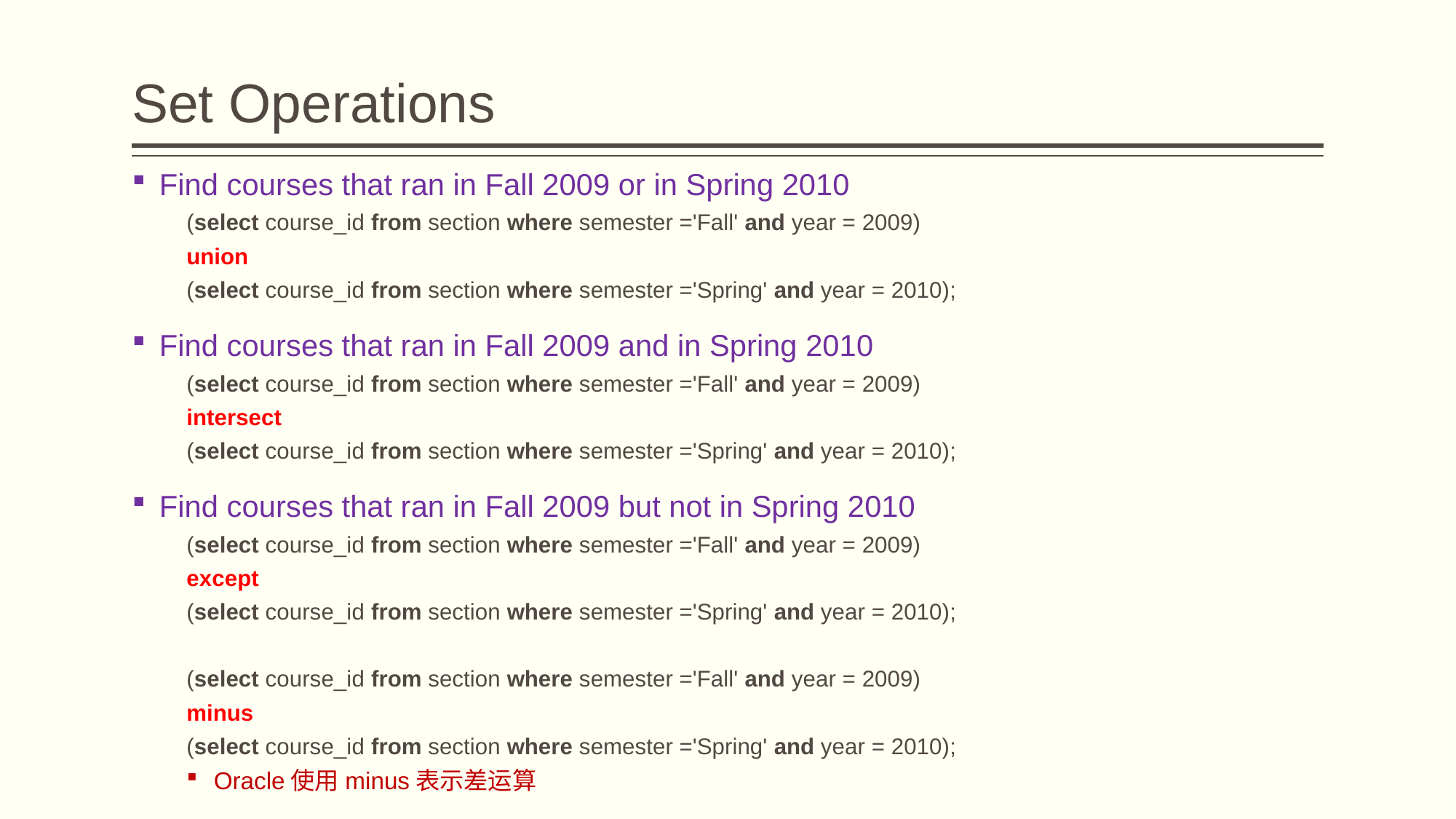

# Set Operations
Find courses that ran in Fall 2009 or in Spring 2010
(select course_id from section where semester ='Fall' and year = 2009)
union
(select course_id from section where semester ='Spring' and year = 2010);
Find courses that ran in Fall 2009 and in Spring 2010
(select course_id from section where semester ='Fall' and year = 2009)
intersect
(select course_id from section where semester ='Spring' and year = 2010);
Find courses that ran in Fall 2009 but not in Spring 2010
(select course_id from section where semester ='Fall' and year = 2009)
except
(select course_id from section where semester ='Spring' and year = 2010);

(select course_id from section where semester ='Fall' and year = 2009)
minus
(select course_id from section where semester ='Spring' and year = 2010);
Oracle使用minus表示差运算